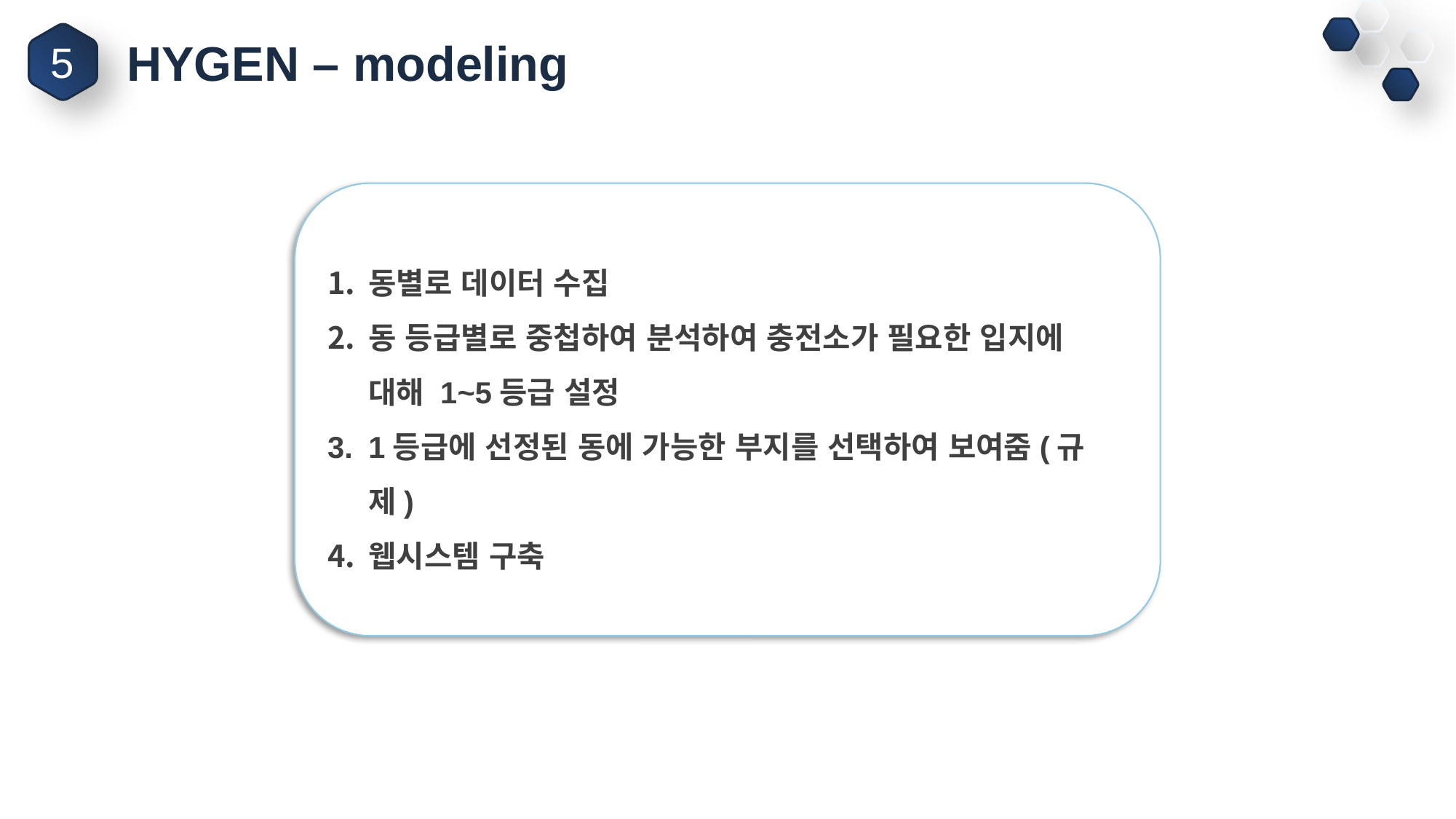

HYGEN – modeling
5
동별로 데이터 수집
동 등급별로 중첩하여 분석하여 충전소가 필요한 입지에 대해 1~5등급 설정
1등급에 선정된 동에 가능한 부지를 선택하여 보여줌(규제)
웹시스템 구축